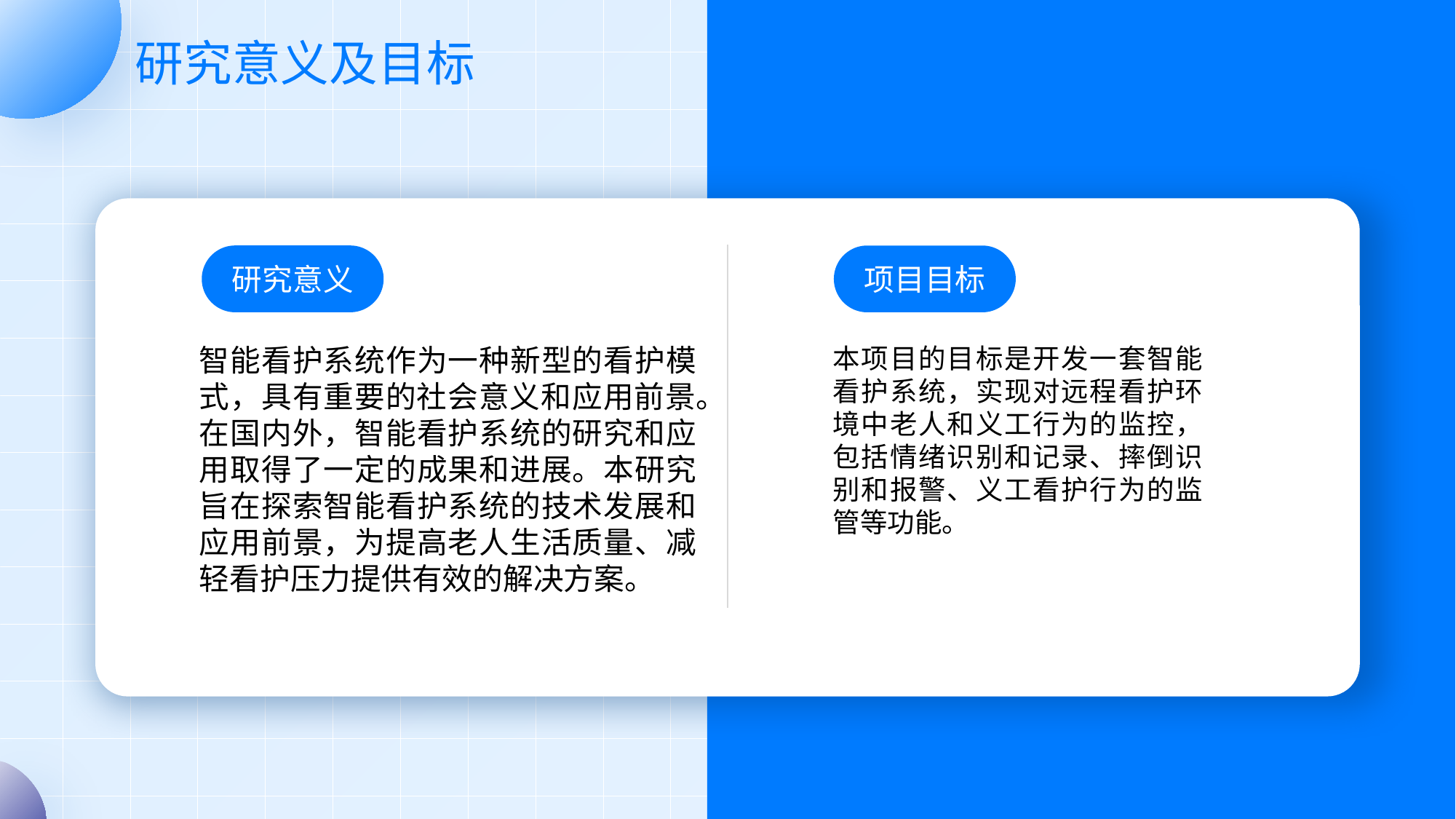

# 研究意义及目标

研究意义
项目目标
智能看护系统作为一种新型的看护模式，具有重要的社会意义和应用前景。在国内外，智能看护系统的研究和应用取得了一定的成果和进展。本研究旨在探索智能看护系统的技术发展和应用前景，为提高老人生活质量、减轻看护压力提供有效的解决方案。
本项目的目标是开发一套智能看护系统，实现对远程看护环境中老人和义工行为的监控，包括情绪识别和记录、摔倒识别和报警、义工看护行为的监管等功能。